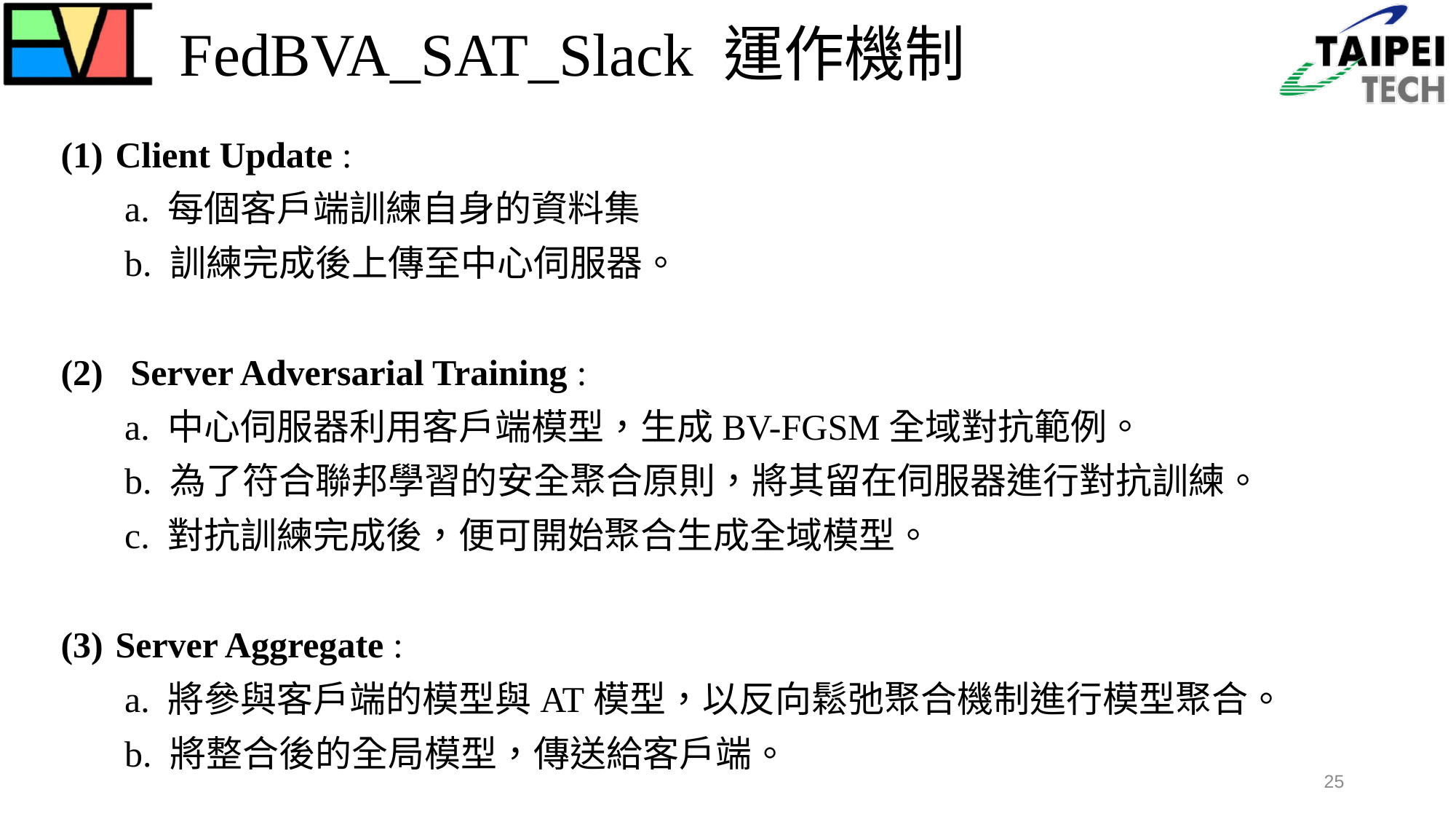

# FedBVA_SAT_Slack 運作機制
Client Update :
       a. 每個客戶端訓練自身的資料集
       b. 訓練完成後上傳至中心伺服器。

(2)   Server Adversarial Training :
       a. 中心伺服器利用客戶端模型，生成BV-FGSM全域對抗範例。
       b. 為了符合聯邦學習的安全聚合原則，將其留在伺服器進行對抗訓練。
       c. 對抗訓練完成後，便可開始聚合生成全域模型。

Server Aggregate :
       a. 將參與客戶端的模型與AT模型，以反向鬆弛聚合機制進行模型聚合。
       b. 將整合後的全局模型，傳送給客戶端。
25